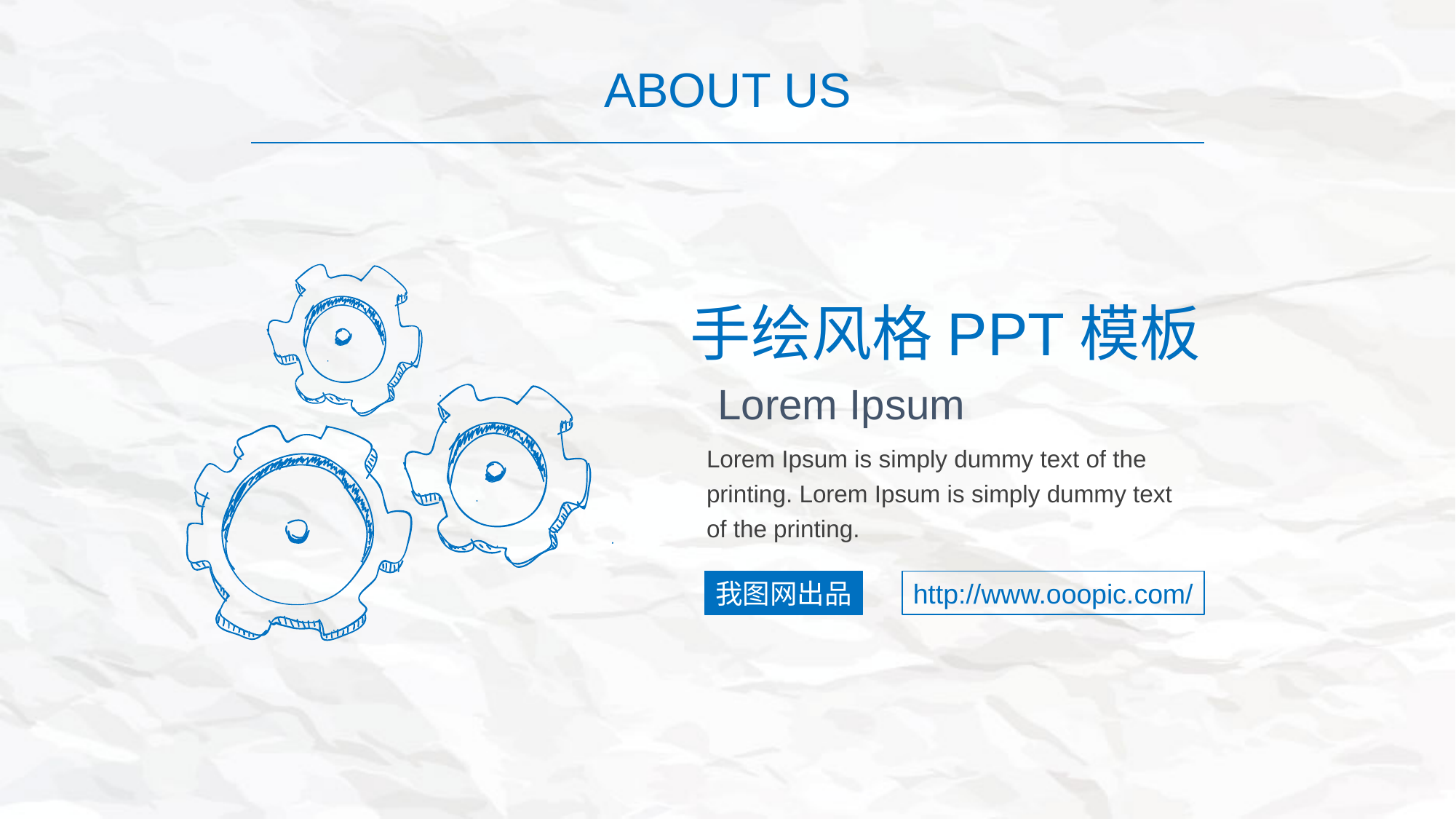

ABOUT US

手绘风格PPT模板
Lorem Ipsum
Lorem Ipsum is simply dummy text of the printing. Lorem Ipsum is simply dummy text of the printing.
我图网出品
http://www.ooopic.com/